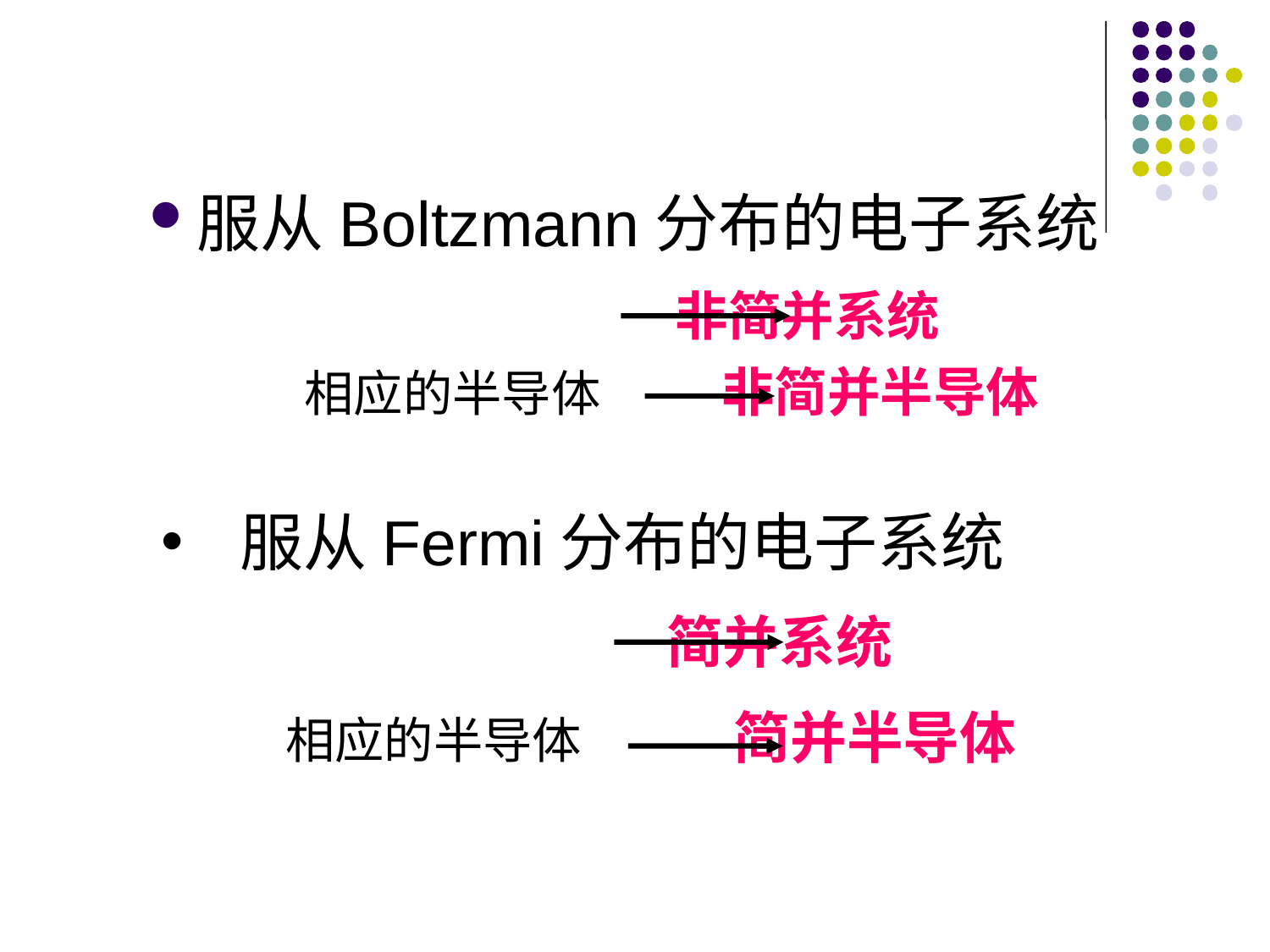

服从Boltzmann分布的电子系统
                                    非简并系统
             相应的半导体           非简并半导体

服从Fermi分布的电子系统
                                                    简并系统
            相应的半导体                简并半导体